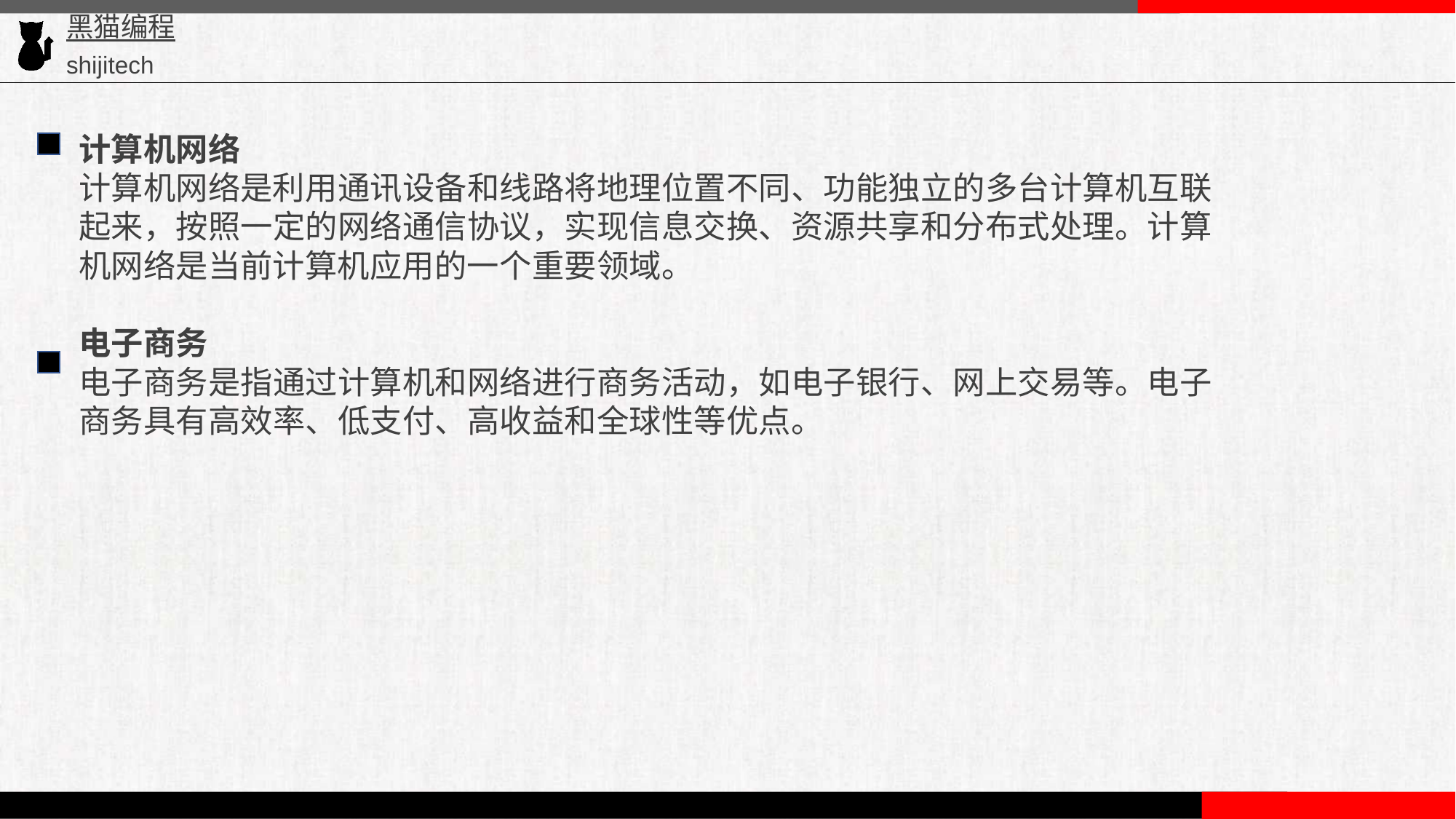

计算机网络
计算机网络是利用通讯设备和线路将地理位置不同、功能独立的多台计算机互联起来，按照一定的网络通信协议，实现信息交换、资源共享和分布式处理。计算机网络是当前计算机应用的一个重要领域。

电子商务
电子商务是指通过计算机和网络进行商务活动，如电子银行、网上交易等。电子商务具有高效率、低支付、高收益和全球性等优点。